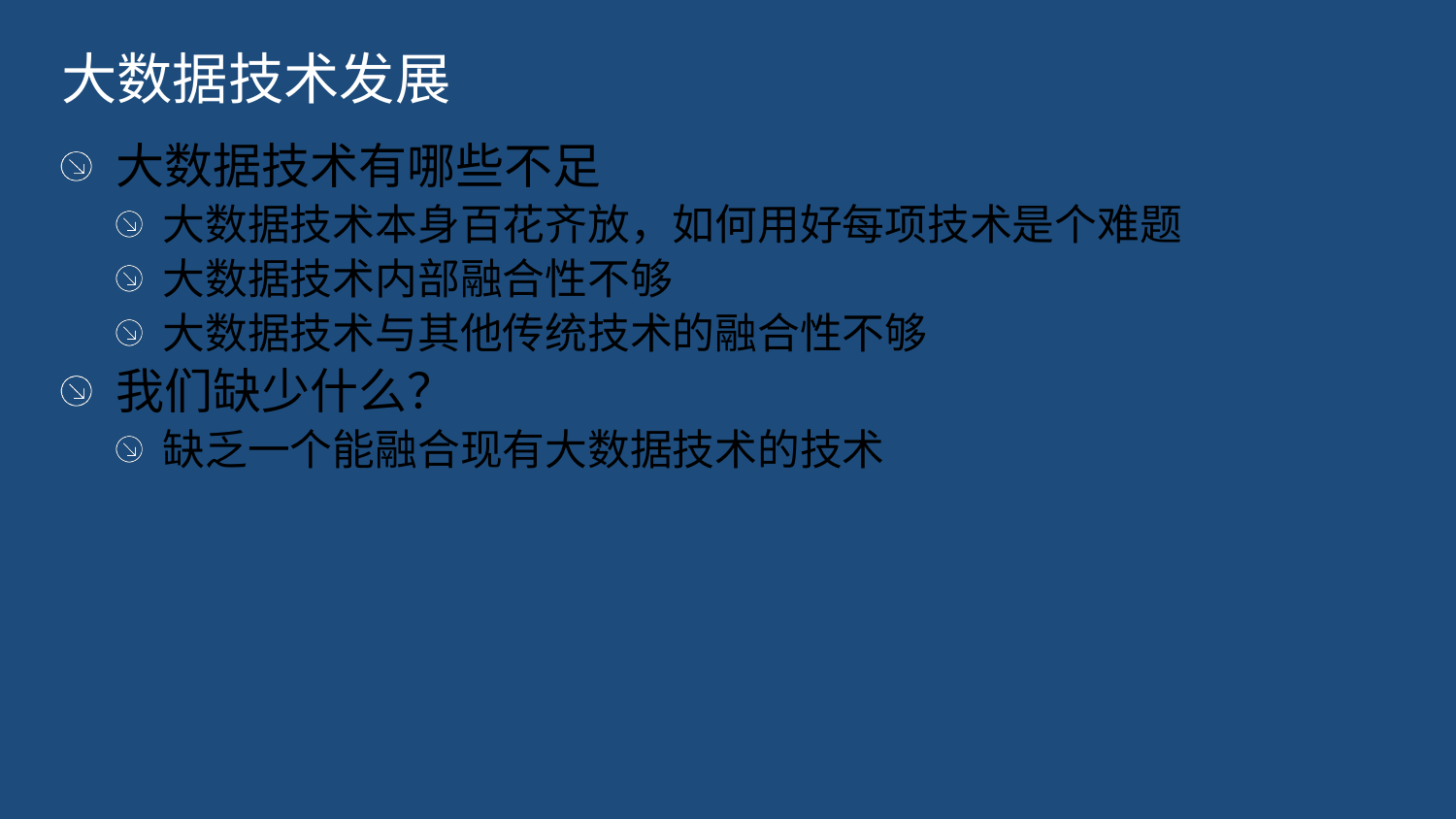

大数据技术发展
大数据技术有哪些不足
大数据技术本身百花齐放，如何用好每项技术是个难题
大数据技术内部融合性不够
大数据技术与其他传统技术的融合性不够
我们缺少什么？
缺乏一个能融合现有大数据技术的技术